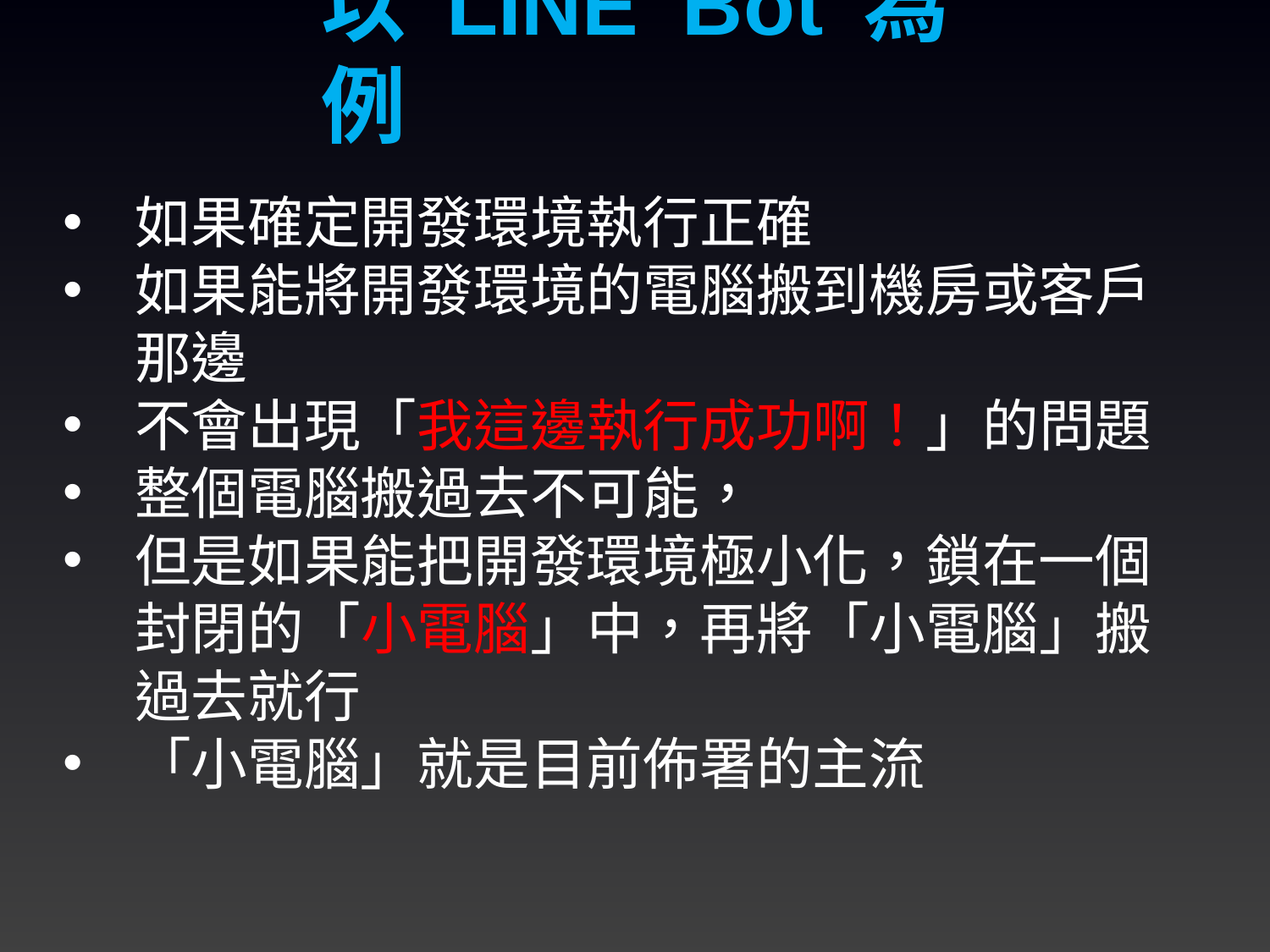

以LINE Bot為例
如果確定開發環境執行正確
如果能將開發環境的電腦搬到機房或客戶那邊
不會出現「我這邊執行成功啊！」的問題
整個電腦搬過去不可能，
但是如果能把開發環境極小化，鎖在一個封閉的「小電腦」中，再將「小電腦」搬過去就行
「小電腦」就是目前佈署的主流